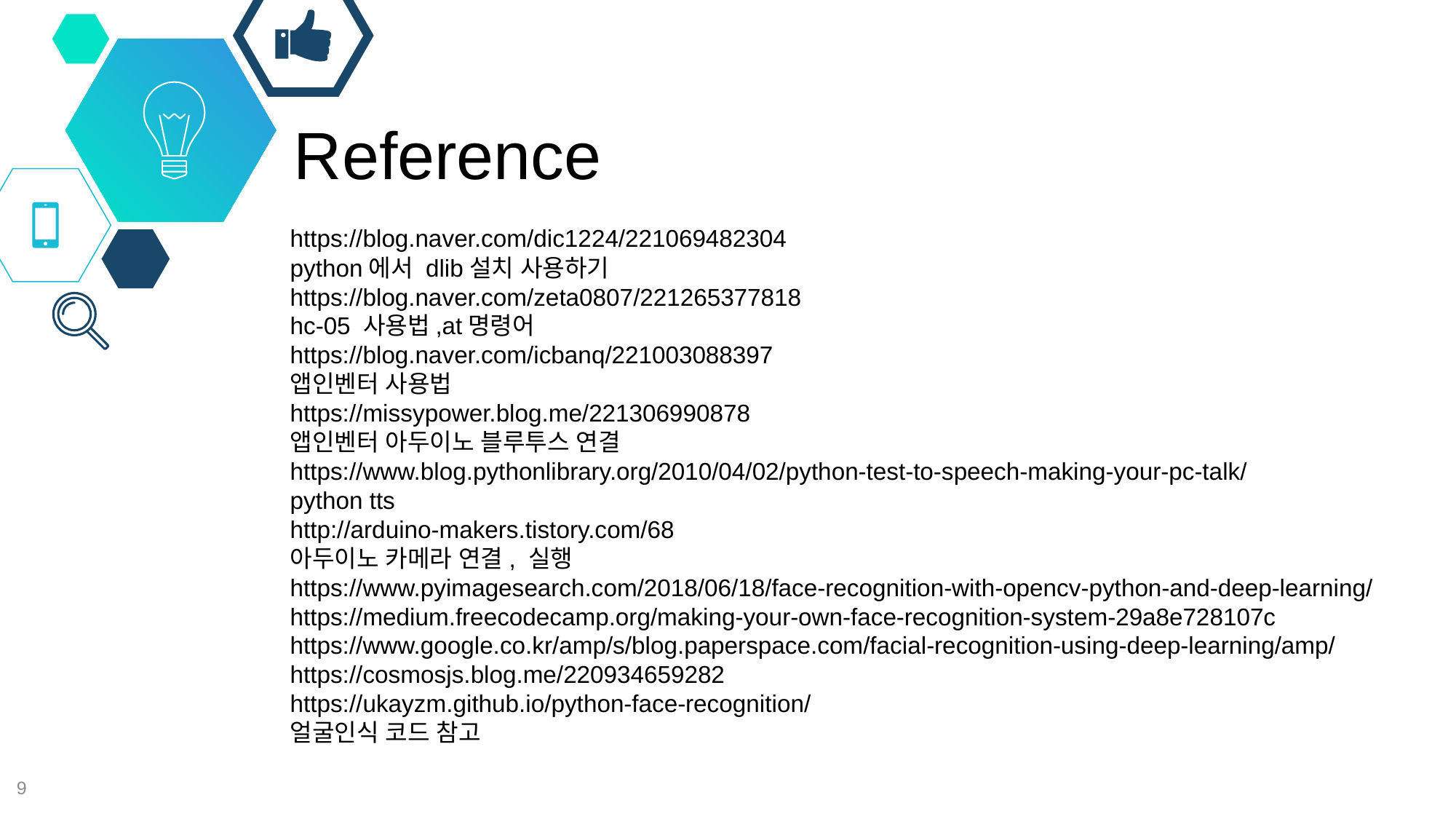

# Reference
https://blog.naver.com/dic1224/221069482304
python에서 dlib설치 사용하기
https://blog.naver.com/zeta0807/221265377818
hc-05 사용법,at명령어
https://blog.naver.com/icbanq/221003088397
앱인벤터 사용법
https://missypower.blog.me/221306990878
앱인벤터 아두이노 블루투스 연결
https://www.blog.pythonlibrary.org/2010/04/02/python-test-to-speech-making-your-pc-talk/
python tts
http://arduino-makers.tistory.com/68
아두이노 카메라 연결, 실행
https://www.pyimagesearch.com/2018/06/18/face-recognition-with-opencv-python-and-deep-learning/
https://medium.freecodecamp.org/making-your-own-face-recognition-system-29a8e728107c
https://www.google.co.kr/amp/s/blog.paperspace.com/facial-recognition-using-deep-learning/amp/
https://cosmosjs.blog.me/220934659282
https://ukayzm.github.io/python-face-recognition/
얼굴인식 코드 참고
9